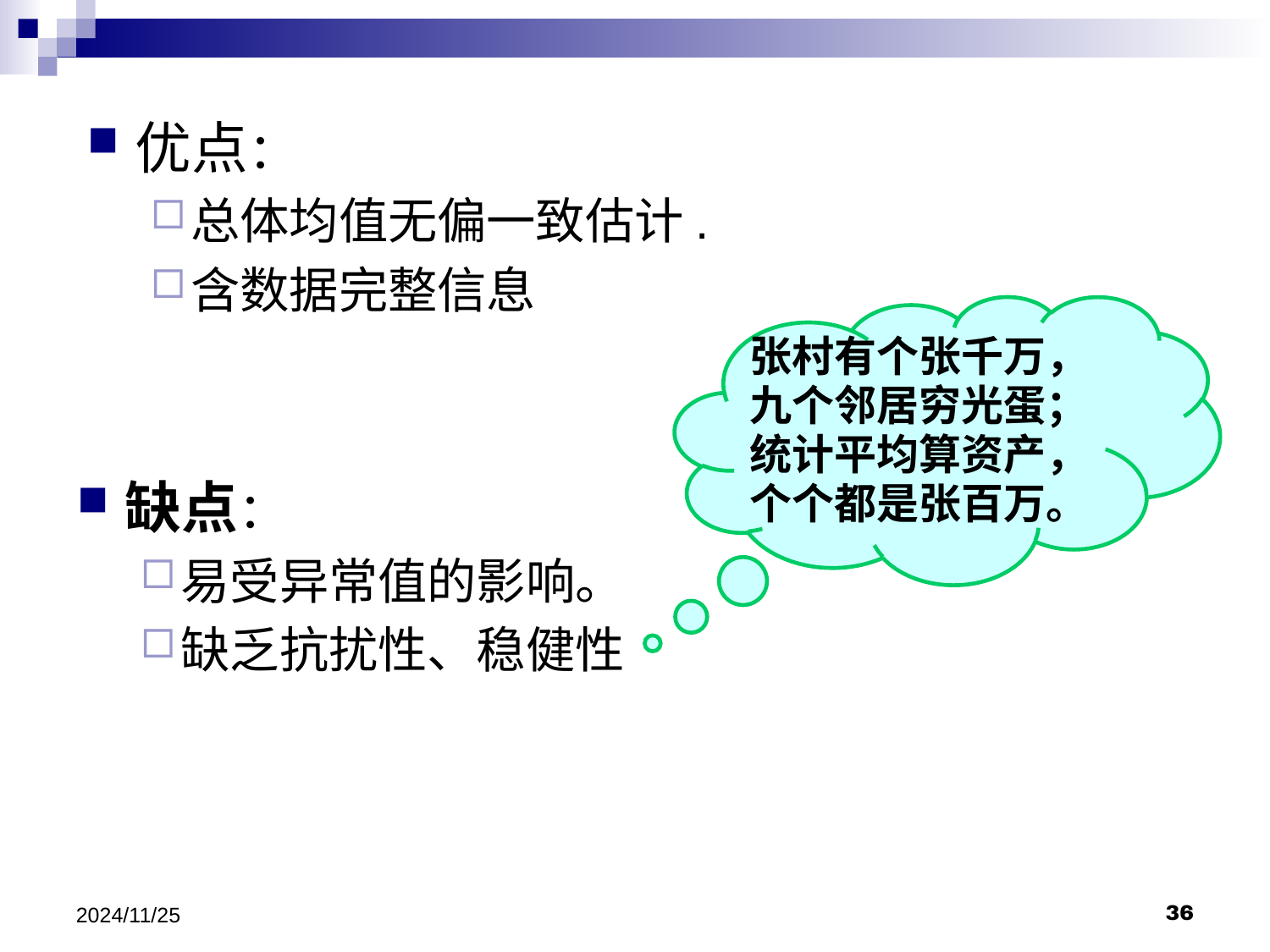

优点：
总体均值无偏一致估计.
含数据完整信息
张村有个张千万，
九个邻居穷光蛋；
统计平均算资产，
个个都是张百万。
缺点：
易受异常值的影响。
缺乏抗扰性、稳健性
2024/11/25
36